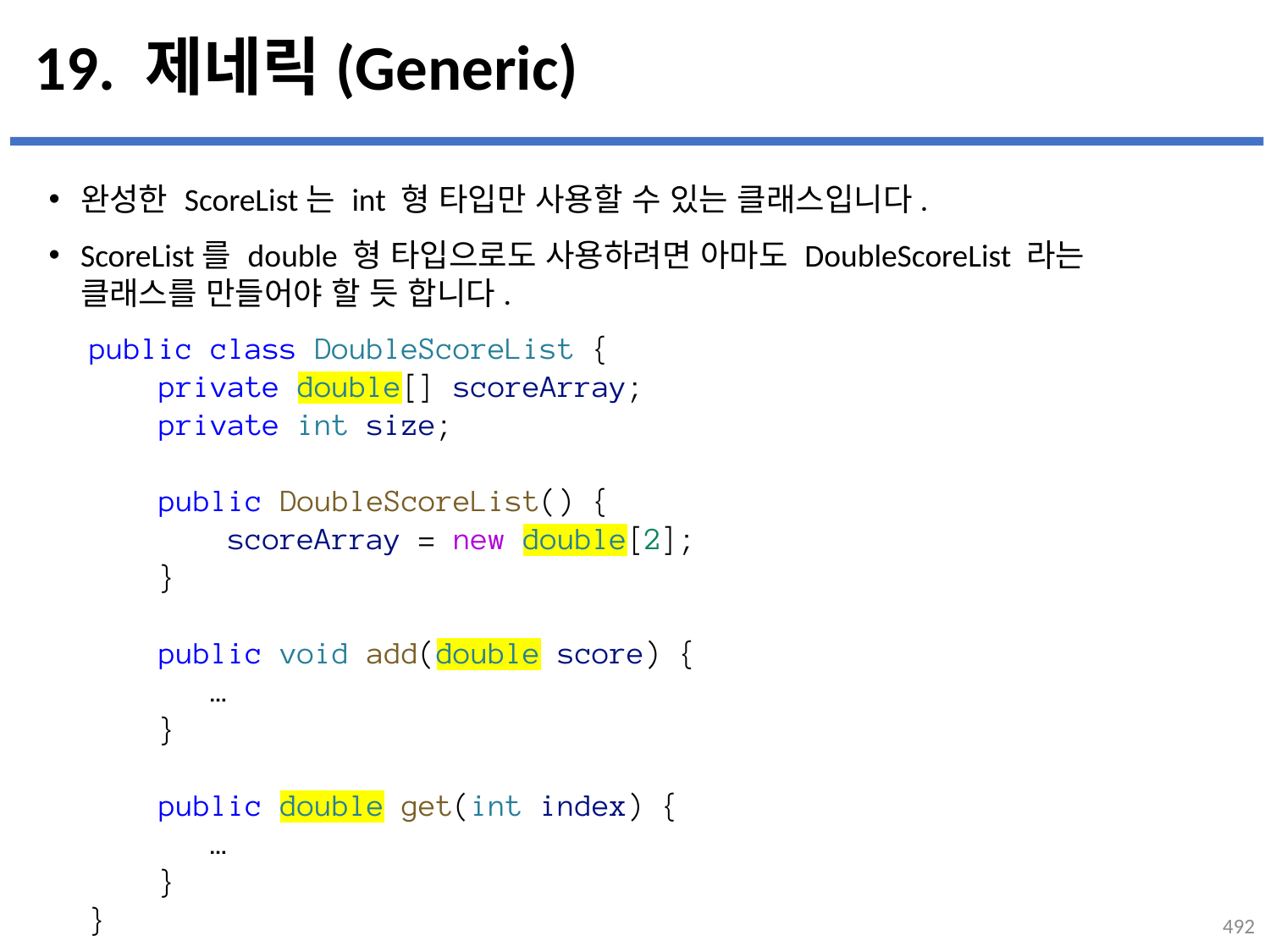

# 19. 제네릭(Generic)
완성한 ScoreList는 int 형 타입만 사용할 수 있는 클래스입니다.
ScoreList를 double 형 타입으로도 사용하려면 아마도 DoubleScoreList 라는
클래스를 만들어야 할 듯 합니다.
public class DoubleScoreList {
    private double[] scoreArray;
    private int size;
    public DoubleScoreList() {
        scoreArray = new double[2];
    }
    public void add(double score) {
       …
    }
    public double get(int index) {
       …
    }
}
...

설명
492